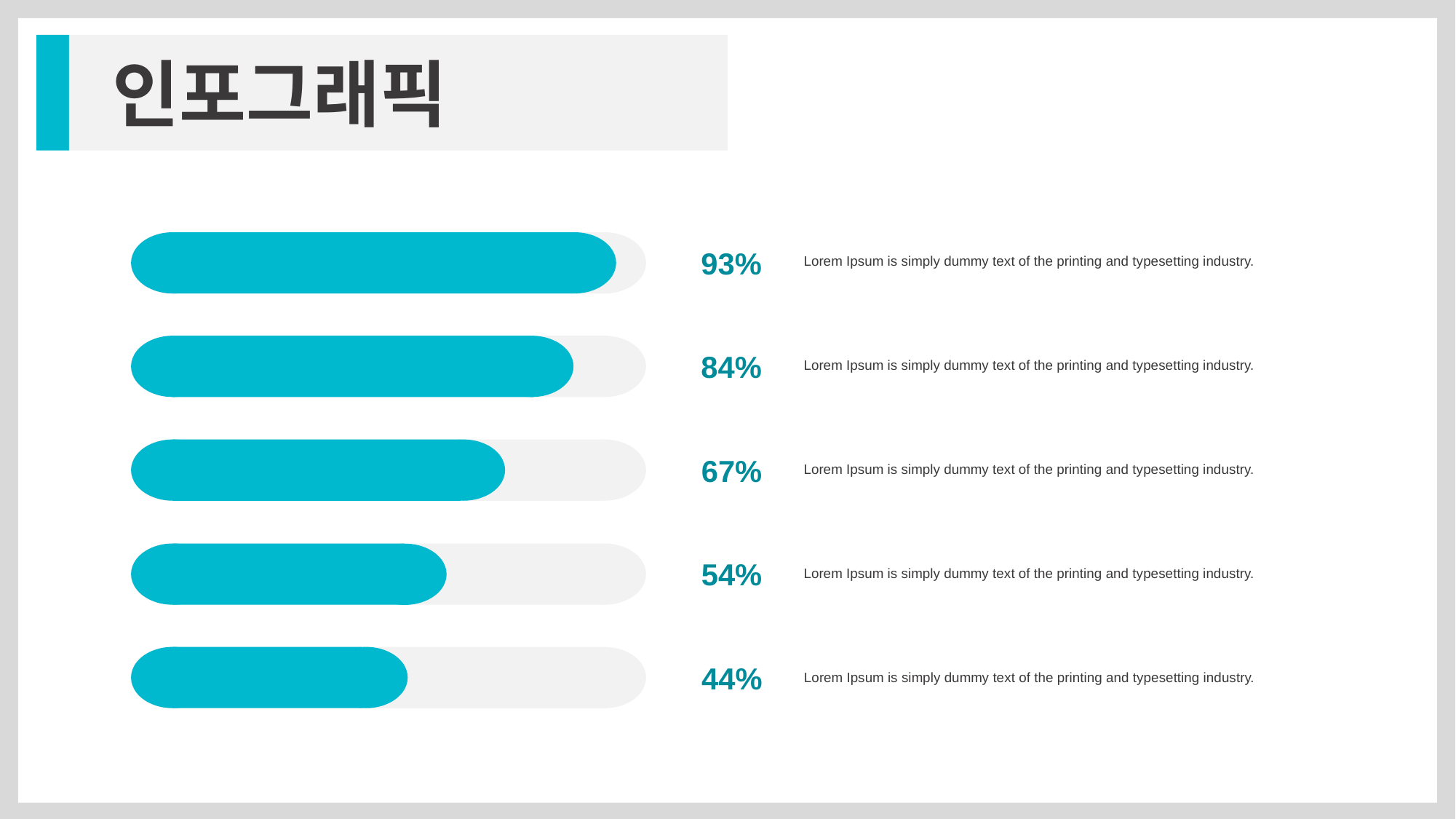

인포그래픽

93%
Lorem Ipsum is simply dummy text of the printing and typesetting industry.

84%
Lorem Ipsum is simply dummy text of the printing and typesetting industry.

67%
Lorem Ipsum is simply dummy text of the printing and typesetting industry.

54%
Lorem Ipsum is simply dummy text of the printing and typesetting industry.

44%
Lorem Ipsum is simply dummy text of the printing and typesetting industry.